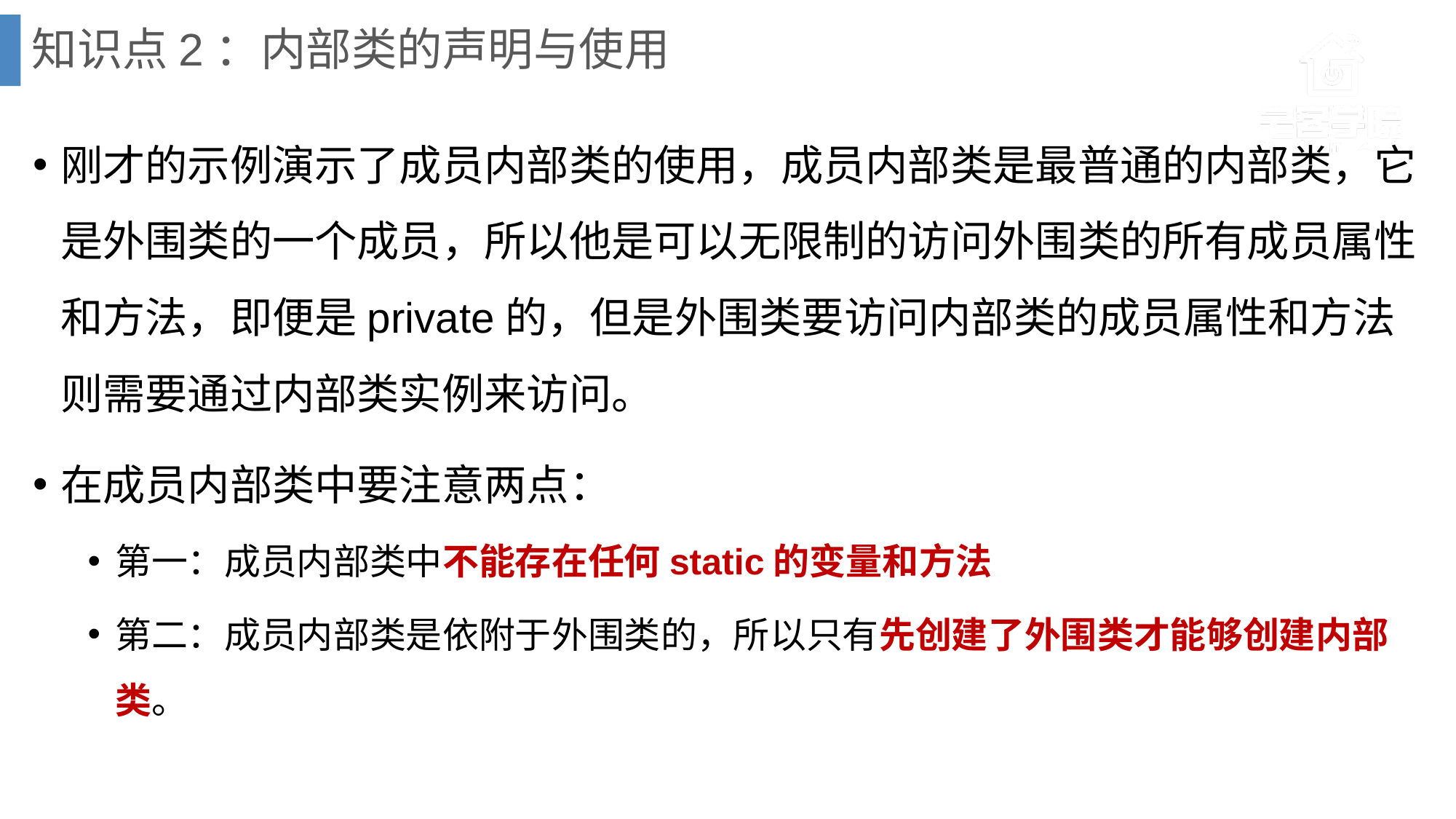

# 知识点2：内部类的声明与使用
刚才的示例演示了成员内部类的使用，成员内部类是最普通的内部类，它是外围类的一个成员，所以他是可以无限制的访问外围类的所有成员属性和方法，即便是private的，但是外围类要访问内部类的成员属性和方法则需要通过内部类实例来访问。
在成员内部类中要注意两点：
第一：成员内部类中不能存在任何static的变量和方法
第二：成员内部类是依附于外围类的，所以只有先创建了外围类才能够创建内部类。